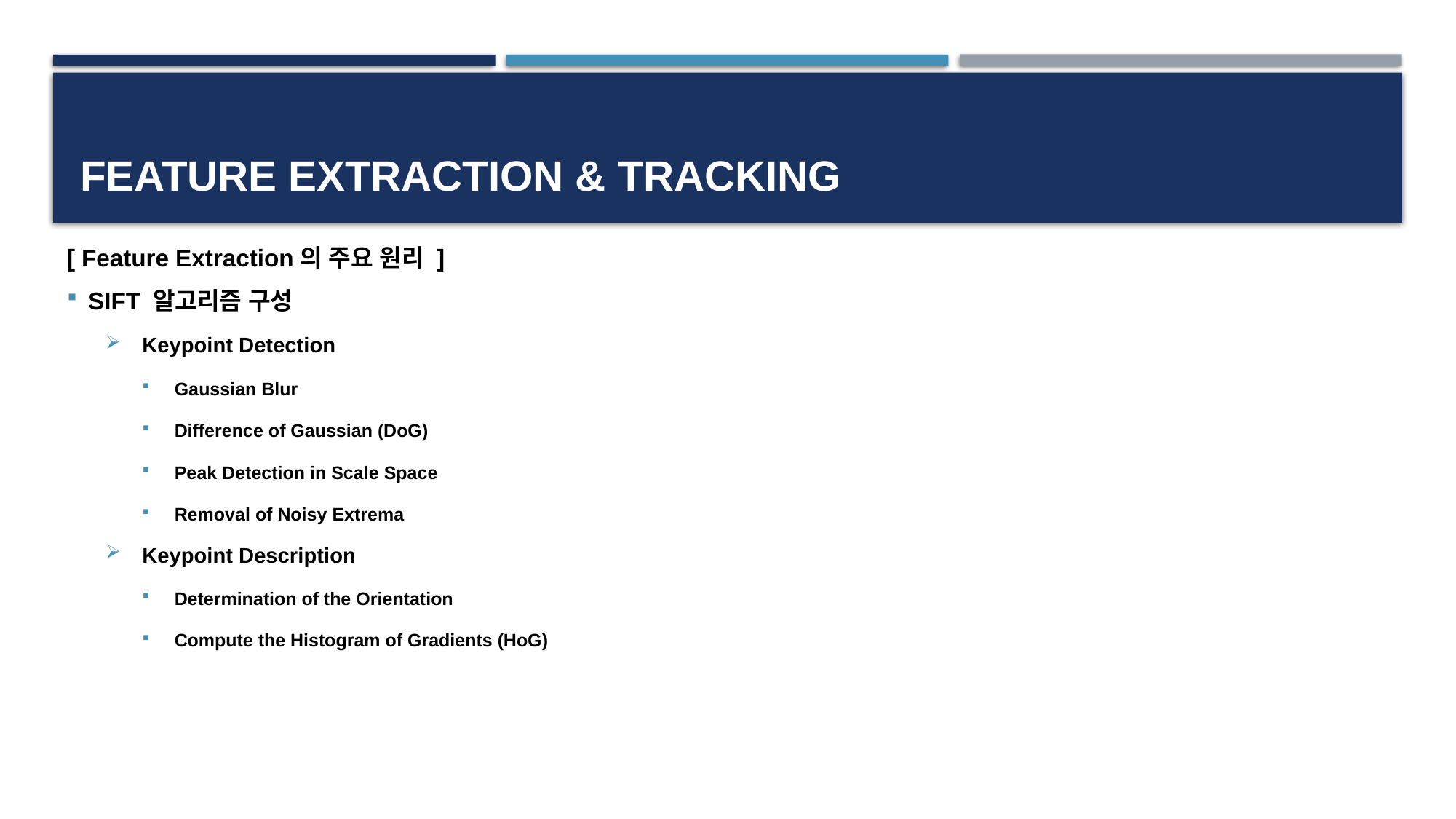

# Feature Extraction & Tracking
[ Feature Extraction의 주요 원리 ]
SIFT 알고리즘 구성
Keypoint Detection
Gaussian Blur
Difference of Gaussian (DoG)
Peak Detection in Scale Space
Removal of Noisy Extrema
Keypoint Description
Determination of the Orientation
Compute the Histogram of Gradients (HoG)